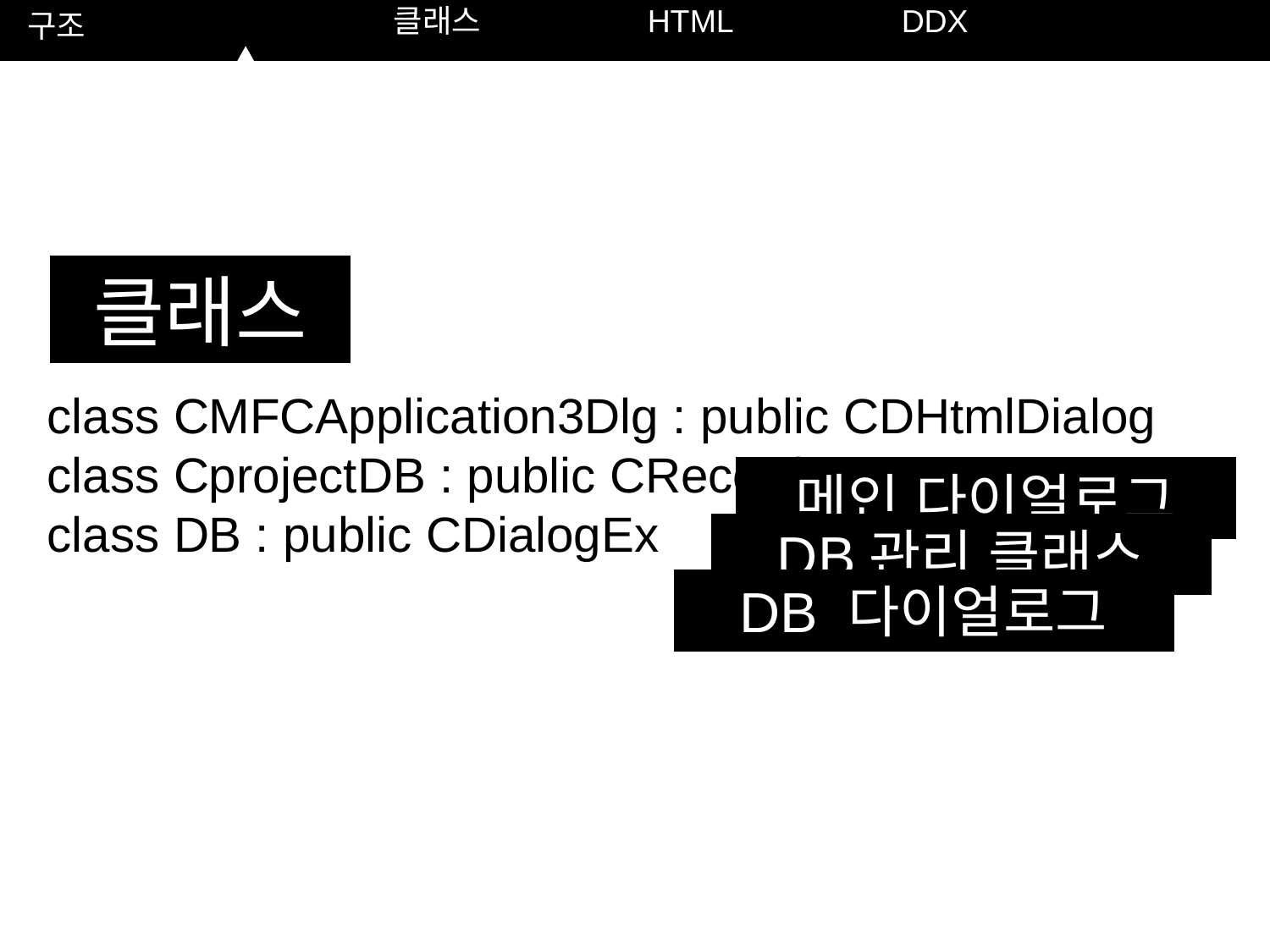

구조
			클래스		HTML		DDX

클래스
class CMFCApplication3Dlg : public CDHtmlDialog
class CprojectDB : public CRecordset
class DB : public CDialogEx
메인 다이얼로그
DB관리 클래스
DB 다이얼로그